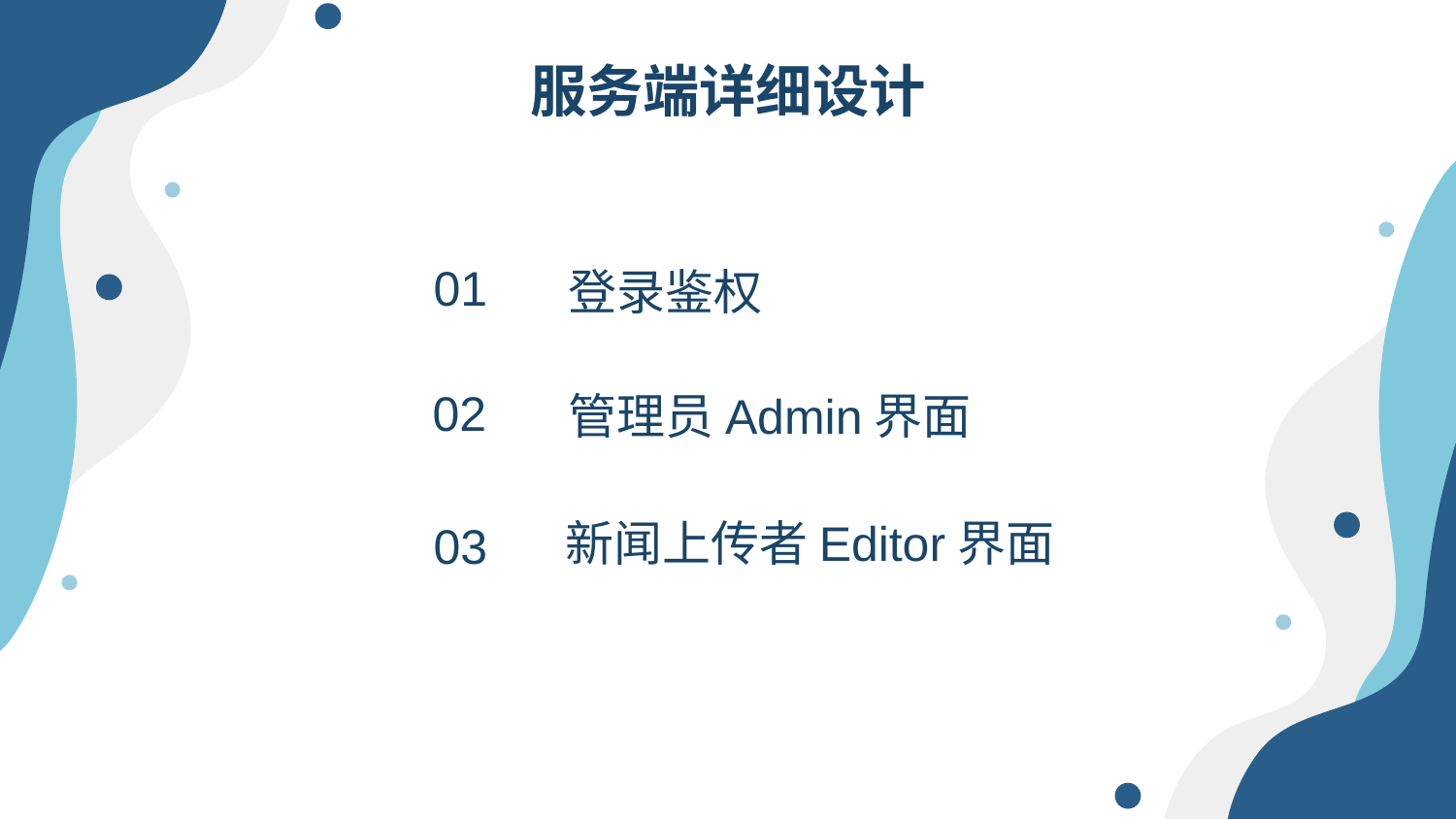

# 服务端详细设计
01
登录鉴权
02
管理员Admin界面
03
新闻上传者Editor界面